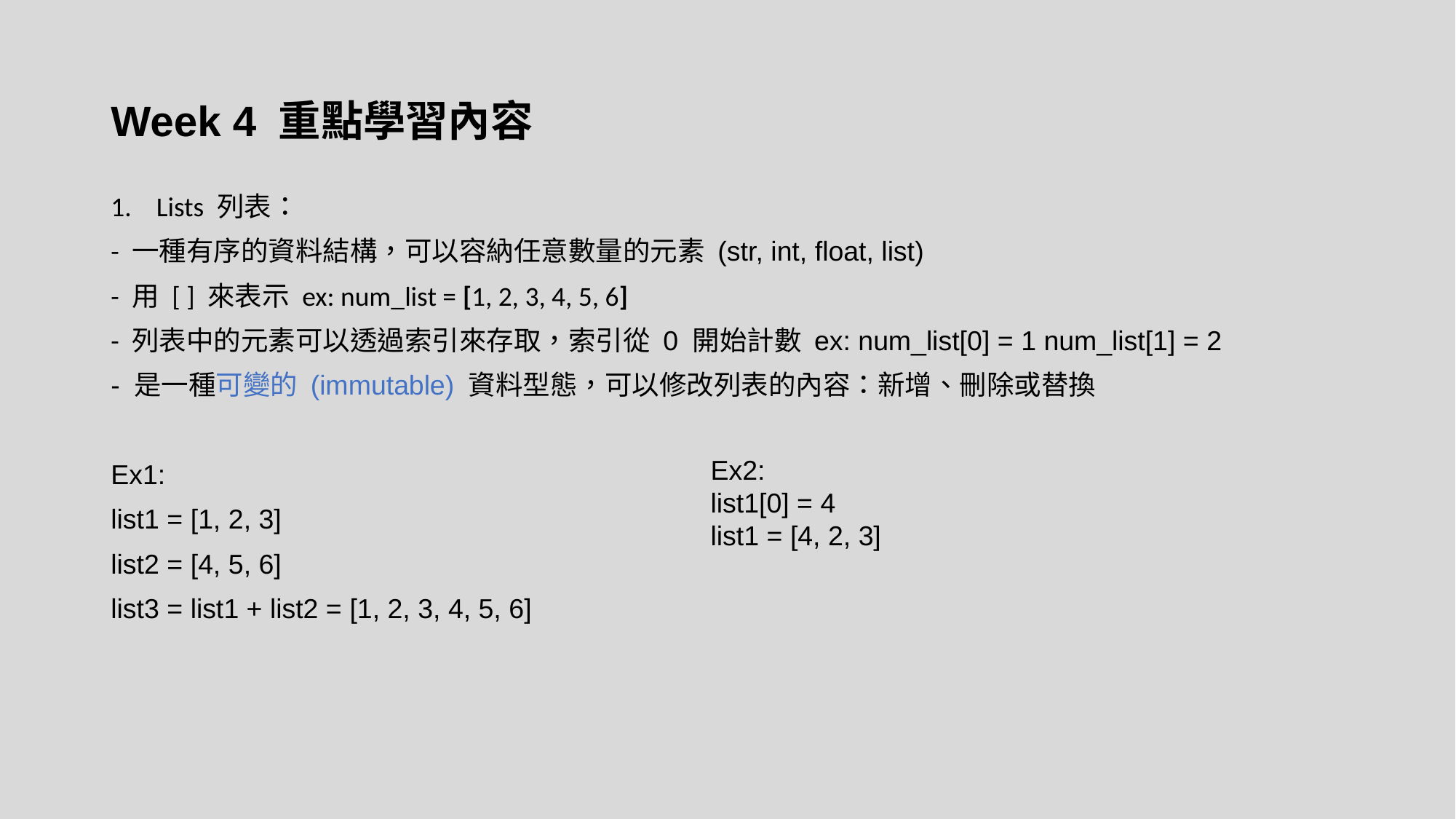

# Week 4 重點學習內容
1.    Lists 列表：
- 一種有序的資料結構，可以容納任意數量的元素 (str, int, float, list)
- 用 [ ] 來表示 ex: num_list = [1, 2, 3, 4, 5, 6]
- 列表中的元素可以透過索引來存取，索引從 0 開始計數 ex: num_list[0] = 1 num_list[1] = 2
- 是一種可變的 (immutable) 資料型態，可以修改列表的內容：新增、刪除或替換

Ex1:
list1 = [1, 2, 3]
list2 = [4, 5, 6]
list3 = list1 + list2 = [1, 2, 3, 4, 5, 6]

Ex2:
list1[0] = 4
list1 = [4, 2, 3]